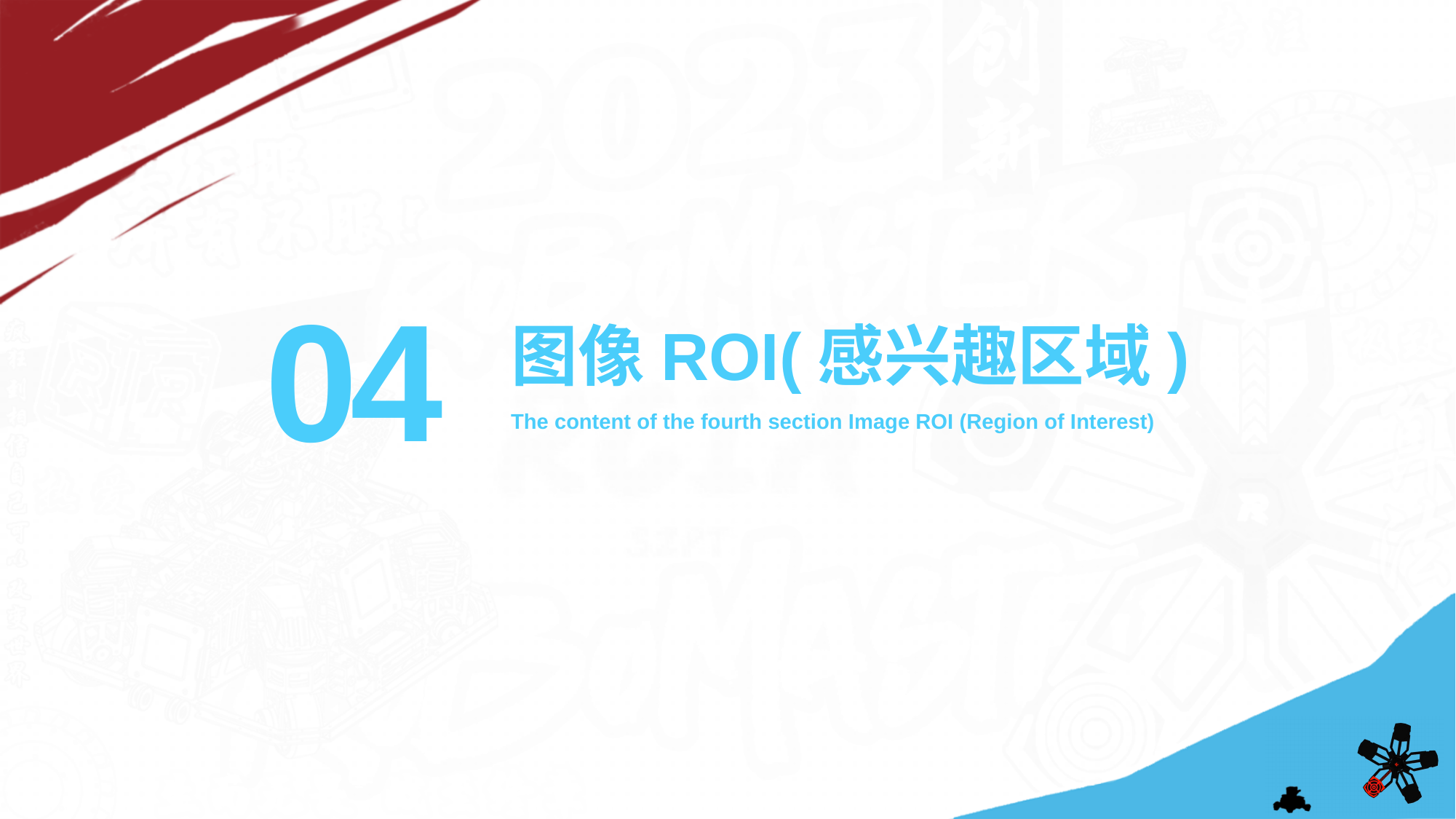

04
图像ROI(感兴趣区域)
The content of the fourth section Image ROI (Region of Interest)